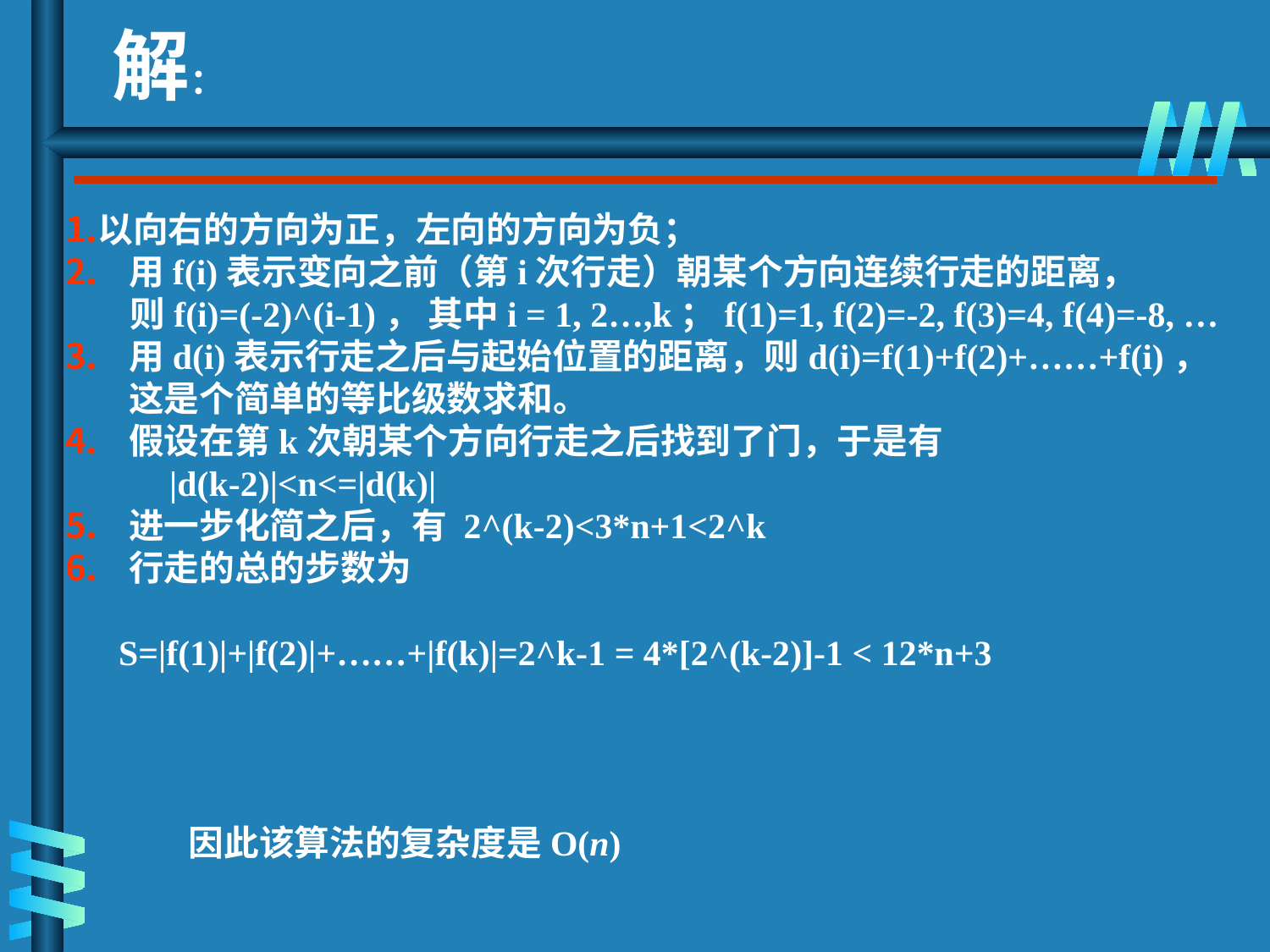

解：
以向右的方向为正，左向的方向为负；
用f(i)表示变向之前（第i次行走）朝某个方向连续行走的距离，
       则f(i)=(-2)^(i-1)， 其中i = 1, 2…,k；f(1)=1, f(2)=-2, f(3)=4, f(4)=-8, …
用d(i)表示行走之后与起始位置的距离，则d(i)=f(1)+f(2)+……+f(i)，这是个简单的等比级数求和。
假设在第k次朝某个方向行走之后找到了门，于是有
    |d(k-2)|<n<=|d(k)|
进一步化简之后，有 2^(k-2)<3*n+1<2^k
行走的总的步数为
      S=|f(1)|+|f(2)|+……+|f(k)|=2^k-1 = 4*[2^(k-2)]-1 < 12*n+3
因此该算法的复杂度是O(n)